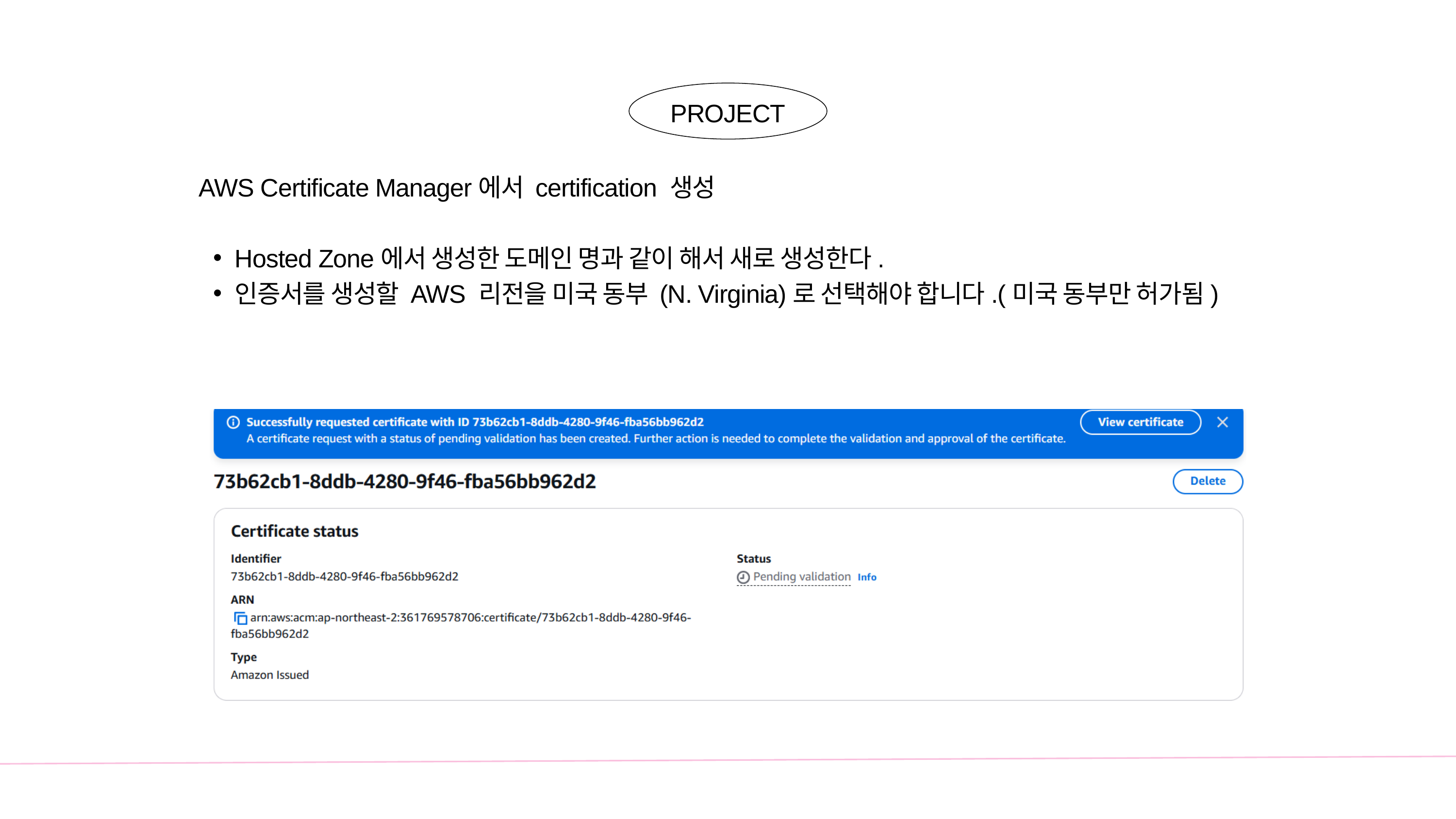

PROJECT
 AWS Certificate Manager에서 certification 생성

Hosted Zone에서 생성한 도메인 명과 같이 해서 새로 생성한다.
인증서를 생성할 AWS 리전을 미국 동부 (N. Virginia)로 선택해야 합니다.(미국 동부만 허가됨)